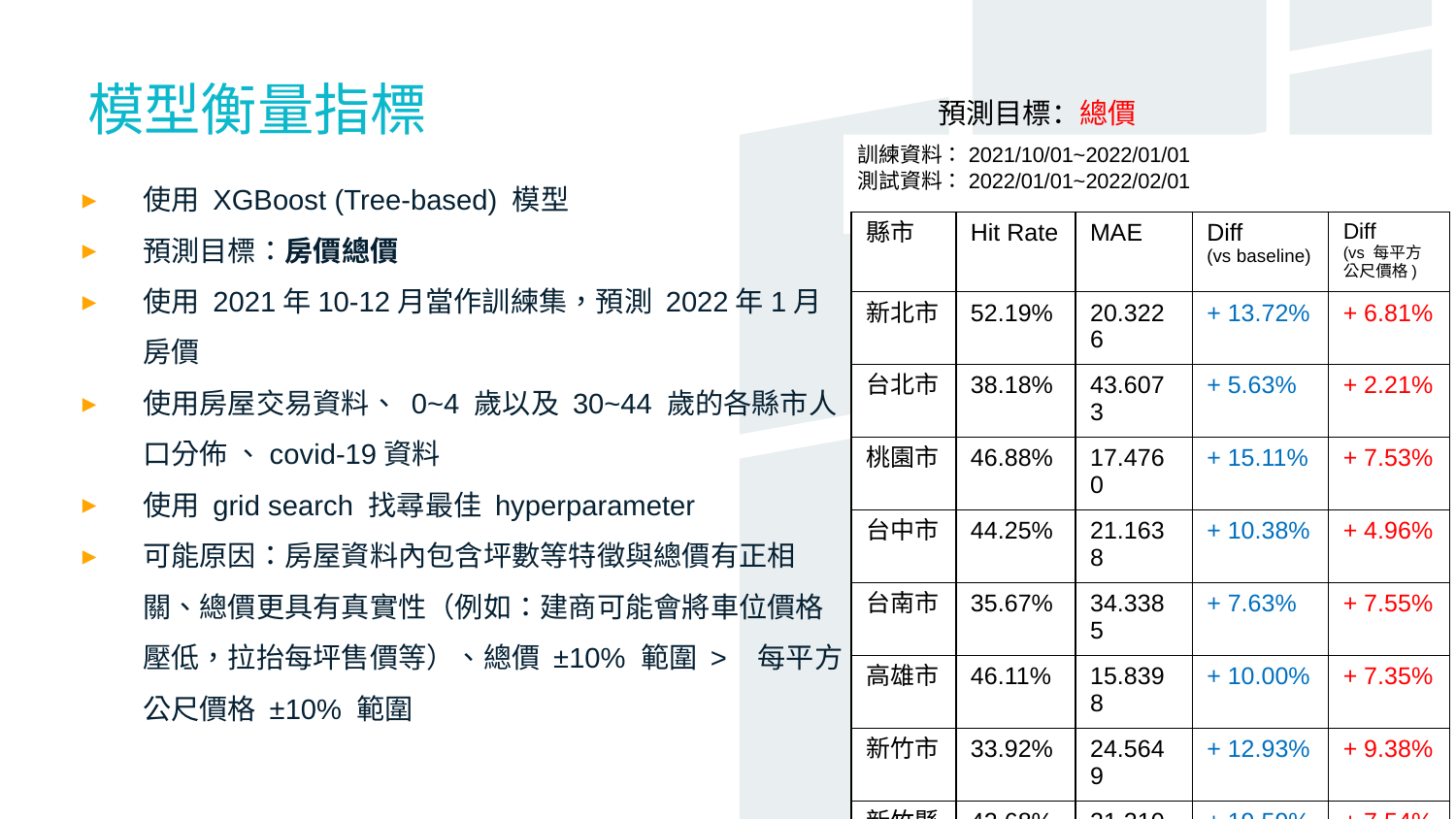

模型衡量指標
預測目標：總價
訓練資料：2021/10/01~2022/01/01
測試資料：2022/01/01~2022/02/01

使用 XGBoost (Tree-based) 模型
預測目標：房價總價
使用 2021年10-12月當作訓練集，預測 2022年1月房價
使用房屋交易資料、 0~4 歲以及 30~44 歲的各縣市人口分佈 、covid-19資料
使用 grid search 找尋最佳 hyperparameter
可能原因：房屋資料內包含坪數等特徵與總價有正相關、總價更具有真實性（例如：建商可能會將車位價格壓低，拉抬每坪售價等）、總價 ±10% 範圍 >   每平方公尺價格 ±10% 範圍

| 縣市 | Hit Rate | MAE | Diff (vs baseline) | Diff (vs 每平方公尺價格) |
| --- | --- | --- | --- | --- |
| 新北市 | 52.19% | 20.3226 | + 13.72% | + 6.81% |
| 台北市 | 38.18% | 43.6073 | + 5.63% | + 2.21% |
| 桃園市 | 46.88% | 17.4760 | + 15.11% | + 7.53% |
| 台中市 | 44.25% | 21.1638 | + 10.38% | + 4.96% |
| 台南市 | 35.67% | 34.3385 | + 7.63% | + 7.55% |
| 高雄市 | 46.11% | 15.8398 | + 10.00% | + 7.35% |
| 新竹市 | 33.92% | 24.5649 | + 12.93% | + 9.38% |
| 新竹縣 | 42.68% | 21.2102 | + 19.59% | + 7.54% |
17
17